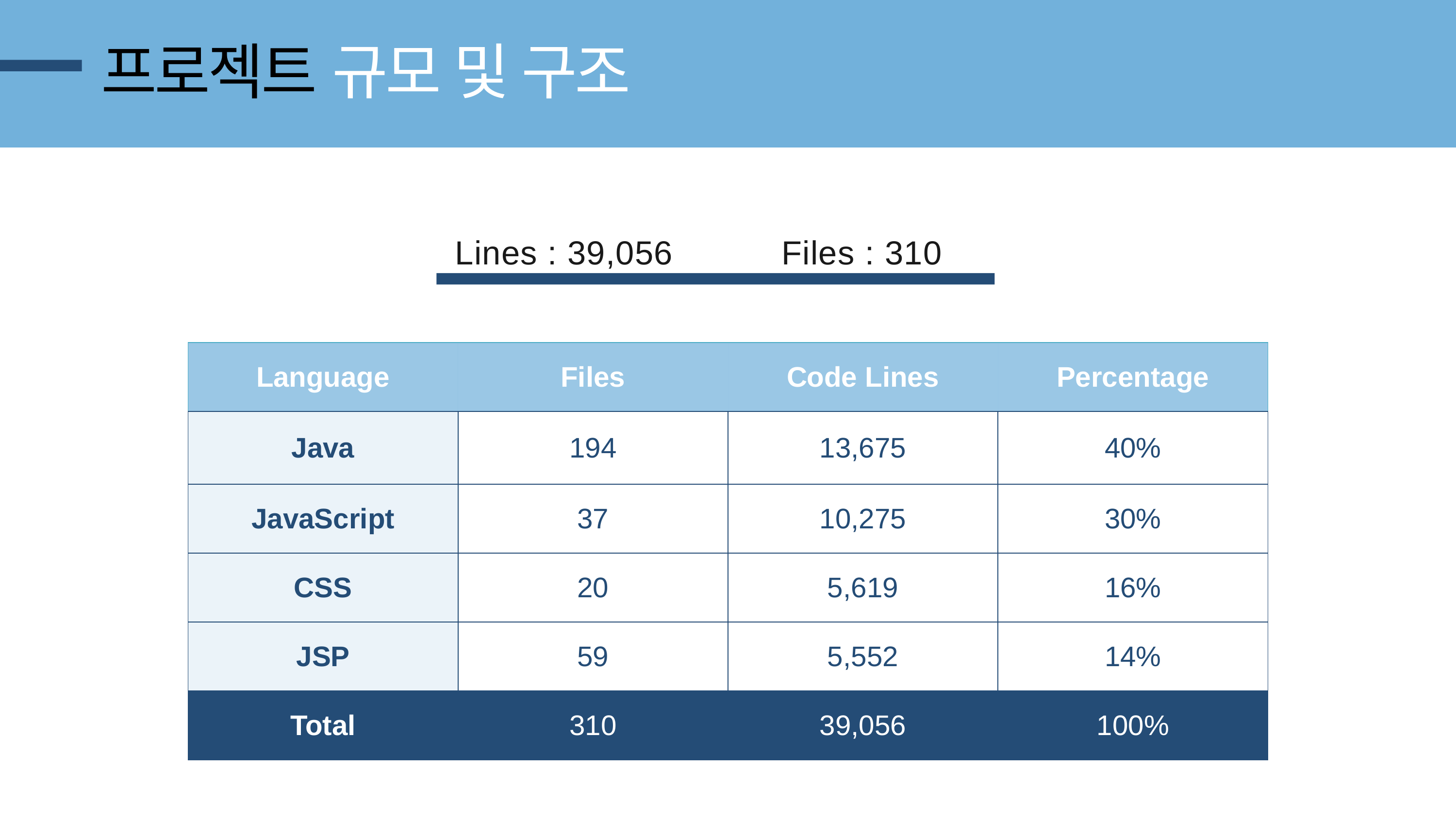

프로젝트 규모 및 구조

Lines : 39,056           Files : 310

| Language | Files | Code Lines | Percentage |
| --- | --- | --- | --- |
| Java | 194 | 13,675 | 40% |
| JavaScript | 37 | 10,275 | 30% |
| CSS | 20 | 5,619 | 16% |
| JSP | 59 | 5,552 | 14% |
| Total | 310 | 39,056 | 100% |